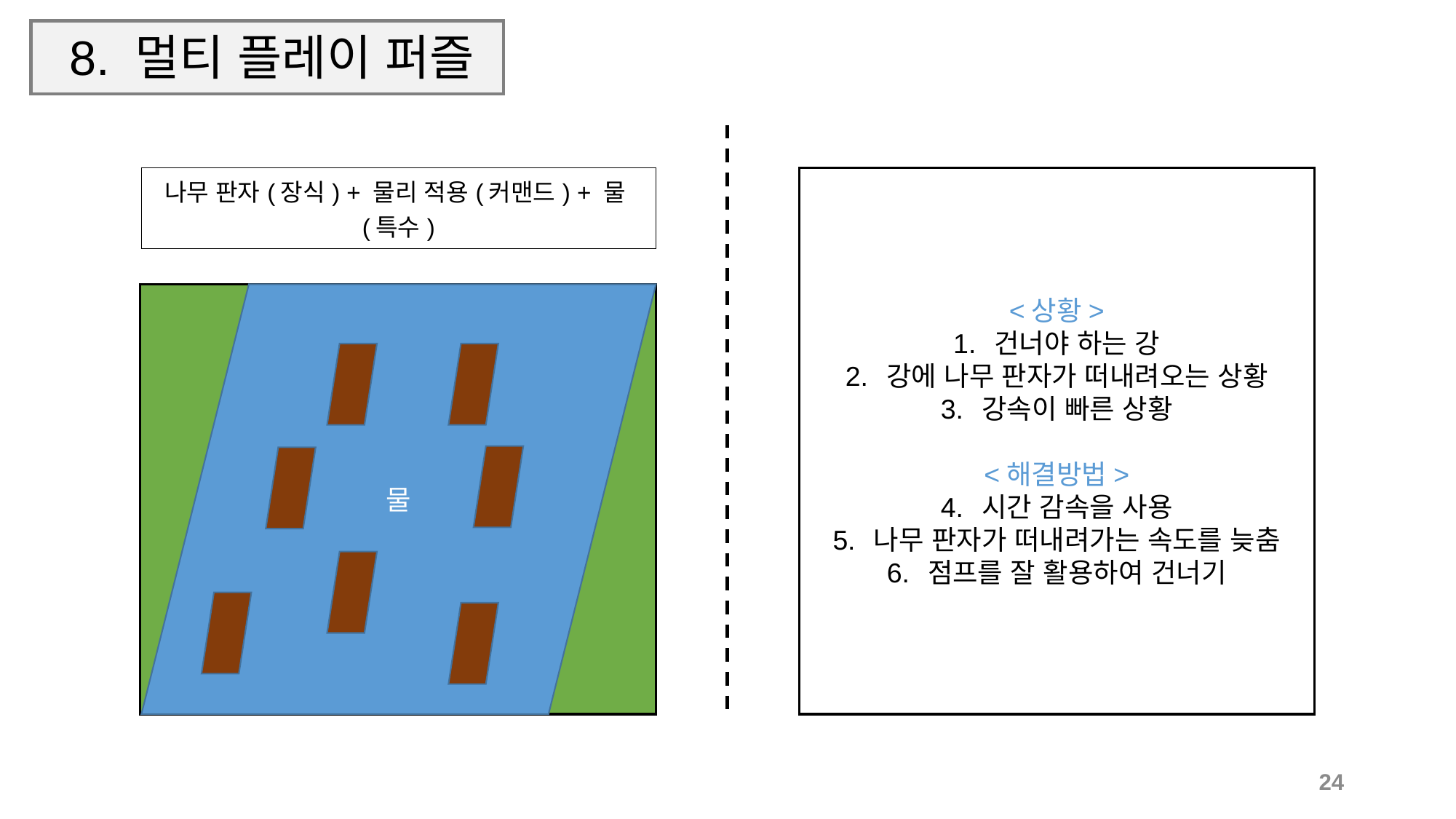

# 8. 멀티 플레이 퍼즐
| 나무 판자(장식) + 물리 적용(커맨드) + 물(특수) |
| --- |
<상황>
건너야 하는 강
강에 나무 판자가 떠내려오는 상황
강속이 빠른 상황

<해결방법>
시간 감속을 사용
나무 판자가 떠내려가는 속도를 늦춤
점프를 잘 활용하여 건너기

물

24